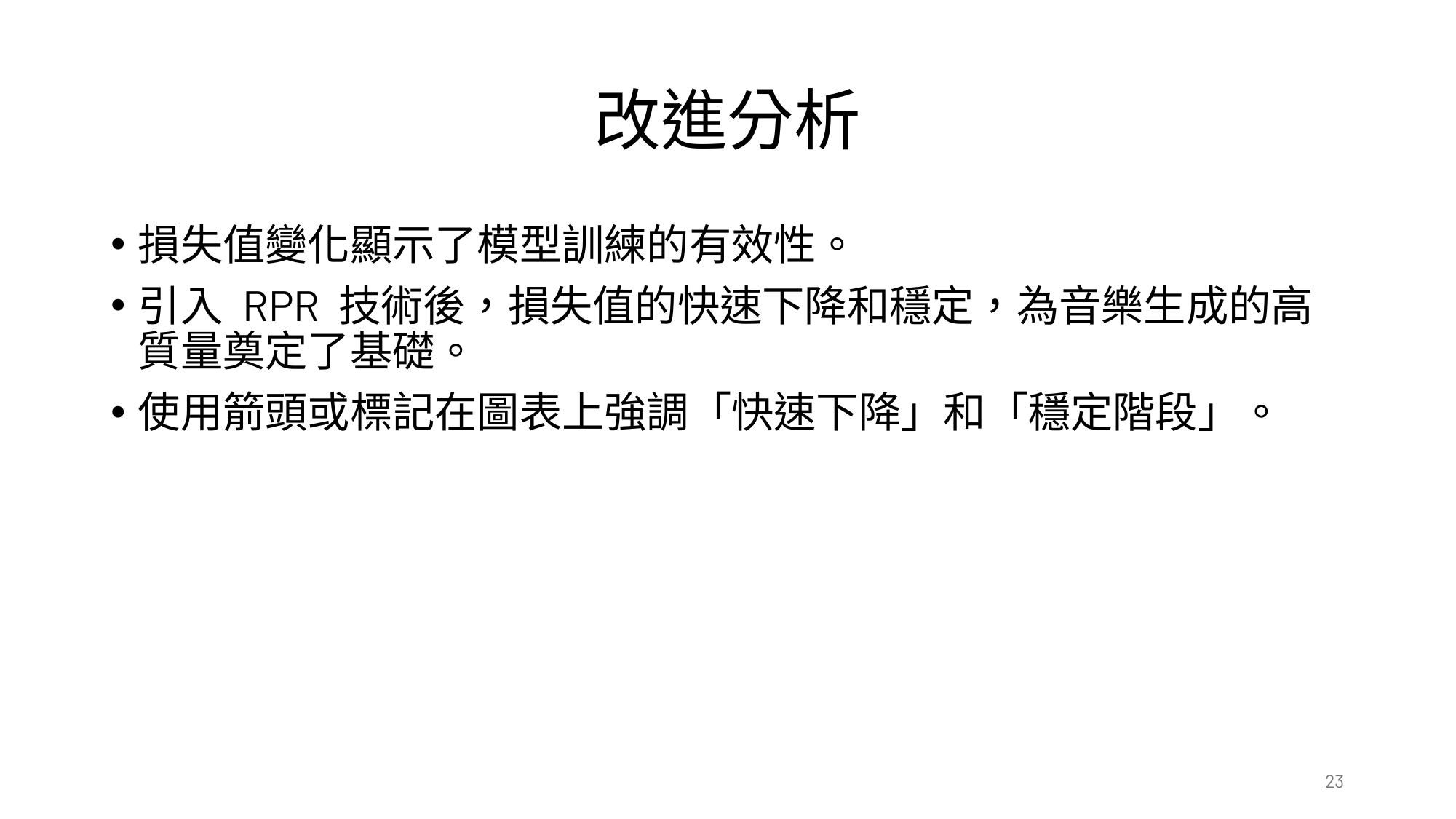

# 改進分析
損失值變化顯示了模型訓練的有效性。
引入 RPR 技術後，損失值的快速下降和穩定，為音樂生成的高質量奠定了基礎。
使用箭頭或標記在圖表上強調「快速下降」和「穩定階段」。
23